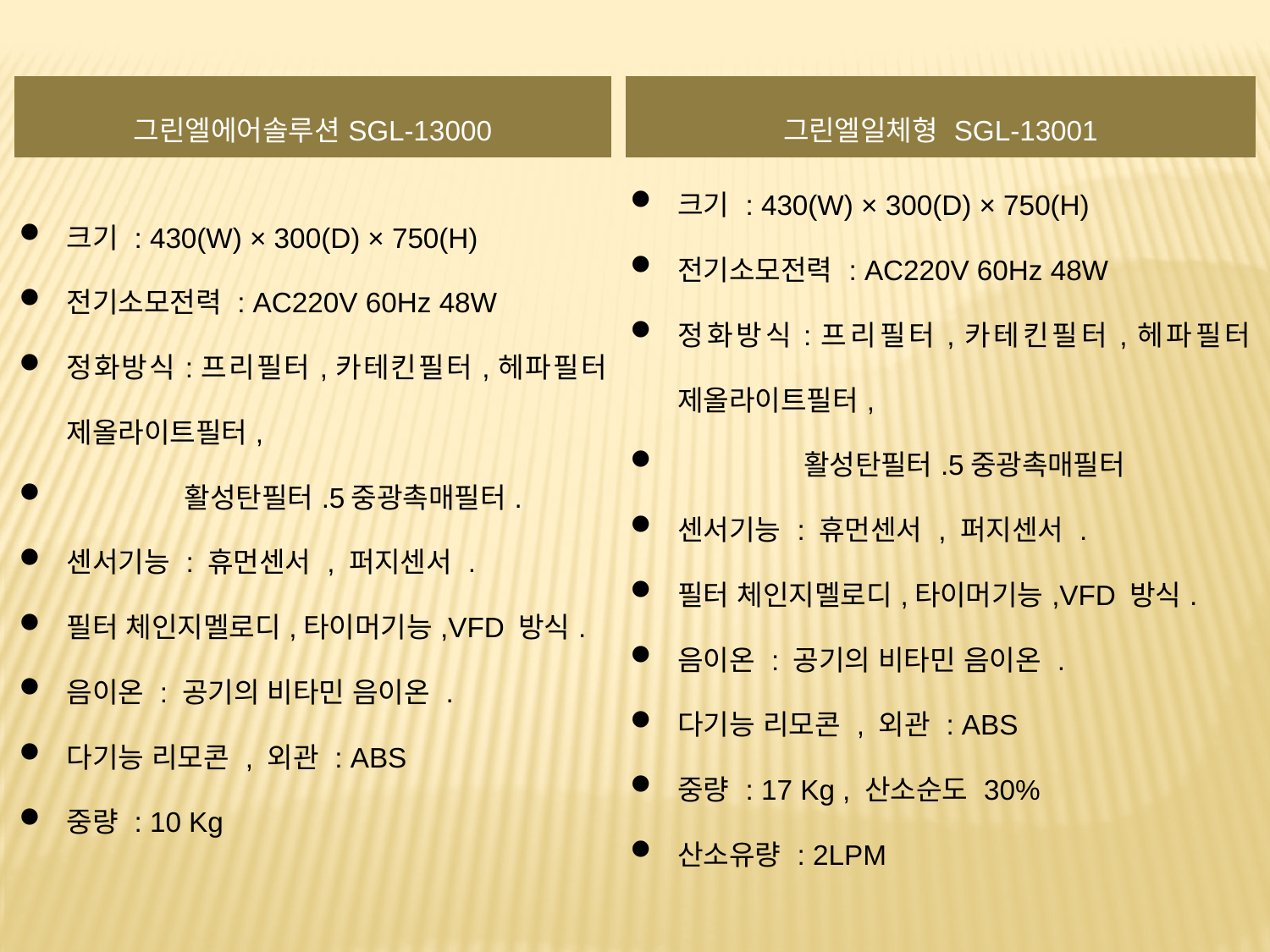

| 그린엘에어솔루션SGL-13000 |  | 그린엘일체형 SGL-13001 |
| --- | --- | --- |
| 크기 : 430(W) × 300(D) × 750(H) 전기소모전력 : AC220V 60Hz 48W 정화방식:프리필터,카테킨필터,헤파필터 제올라이트필터, 활성탄필터.5중광촉매필터. 센서기능 : 휴먼센서 , 퍼지센서 . 필터 체인지멜로디,타이머기능,VFD 방식. 음이온 : 공기의 비타민 음이온 . 다기능 리모콘 , 외관 : ABS 중량 : 10 Kg |  | 크기 : 430(W) × 300(D) × 750(H) 전기소모전력 : AC220V 60Hz 48W 정화방식:프리필터,카테킨필터,헤파필터 제올라이트필터, 활성탄필터.5중광촉매필터 센서기능 : 휴먼센서 , 퍼지센서 . 필터 체인지멜로디,타이머기능,VFD 방식. 음이온 : 공기의 비타민 음이온 . 다기능 리모콘 , 외관 : ABS 중량 : 17 Kg , 산소순도 30% 산소유량 : 2LPM |